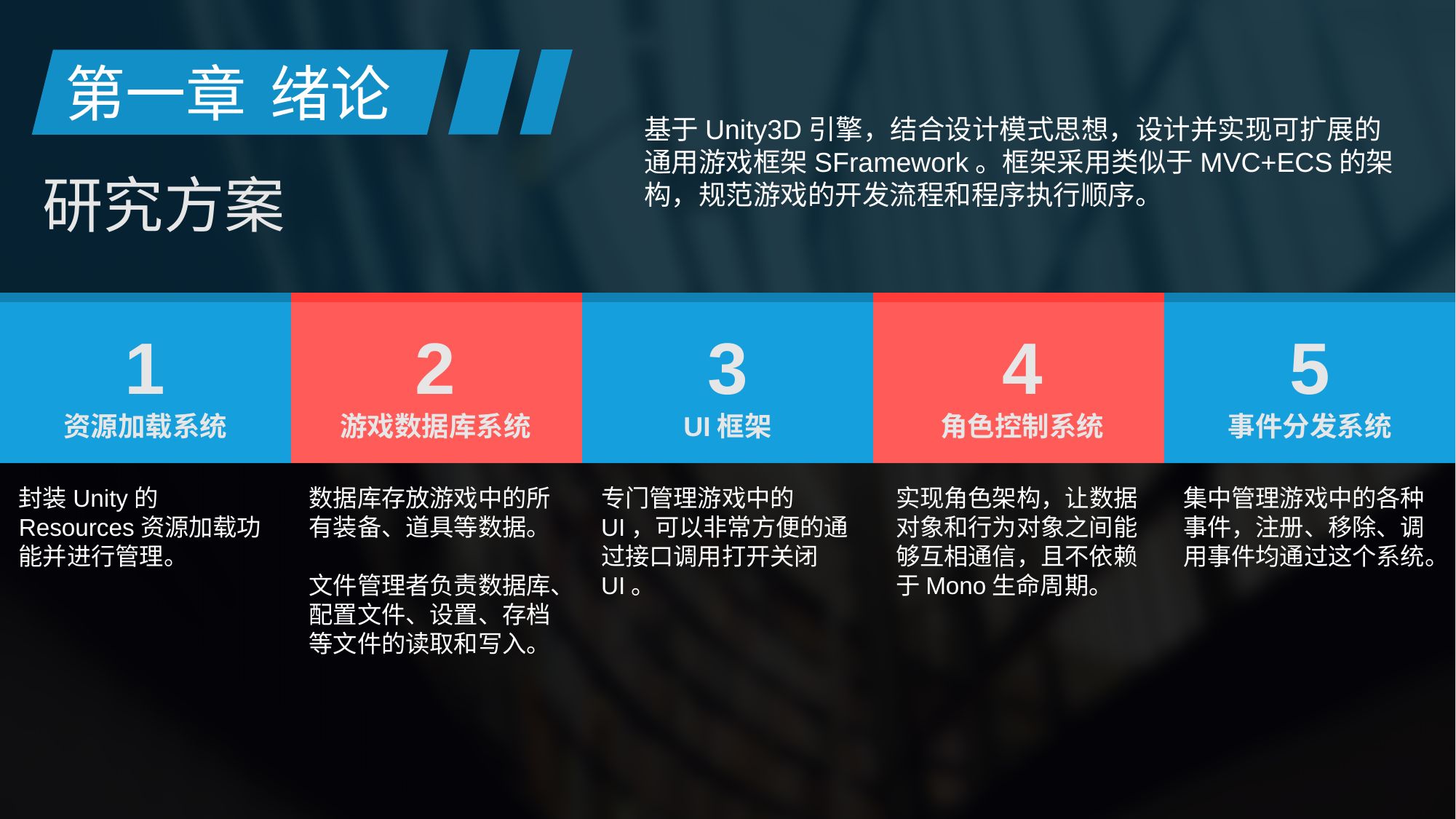

基于Unity3D引擎，结合设计模式思想，设计并实现可扩展的通用游戏框架SFramework。框架采用类似于MVC+ECS的架构，规范游戏的开发流程和程序执行顺序。

第一章
绪论
研究方案

1
资源加载系统
2
游戏数据库系统
3
UI框架
4
角色控制系统
5
事件分发系统
封装Unity的Resources资源加载功能并进行管理。
数据库存放游戏中的所有装备、道具等数据。

文件管理者负责数据库、配置文件、设置、存档等文件的读取和写入。
专门管理游戏中的UI，可以非常方便的通过接口调用打开关闭UI。
实现角色架构，让数据对象和行为对象之间能够互相通信，且不依赖于Mono生命周期。
集中管理游戏中的各种事件，注册、移除、调用事件均通过这个系统。